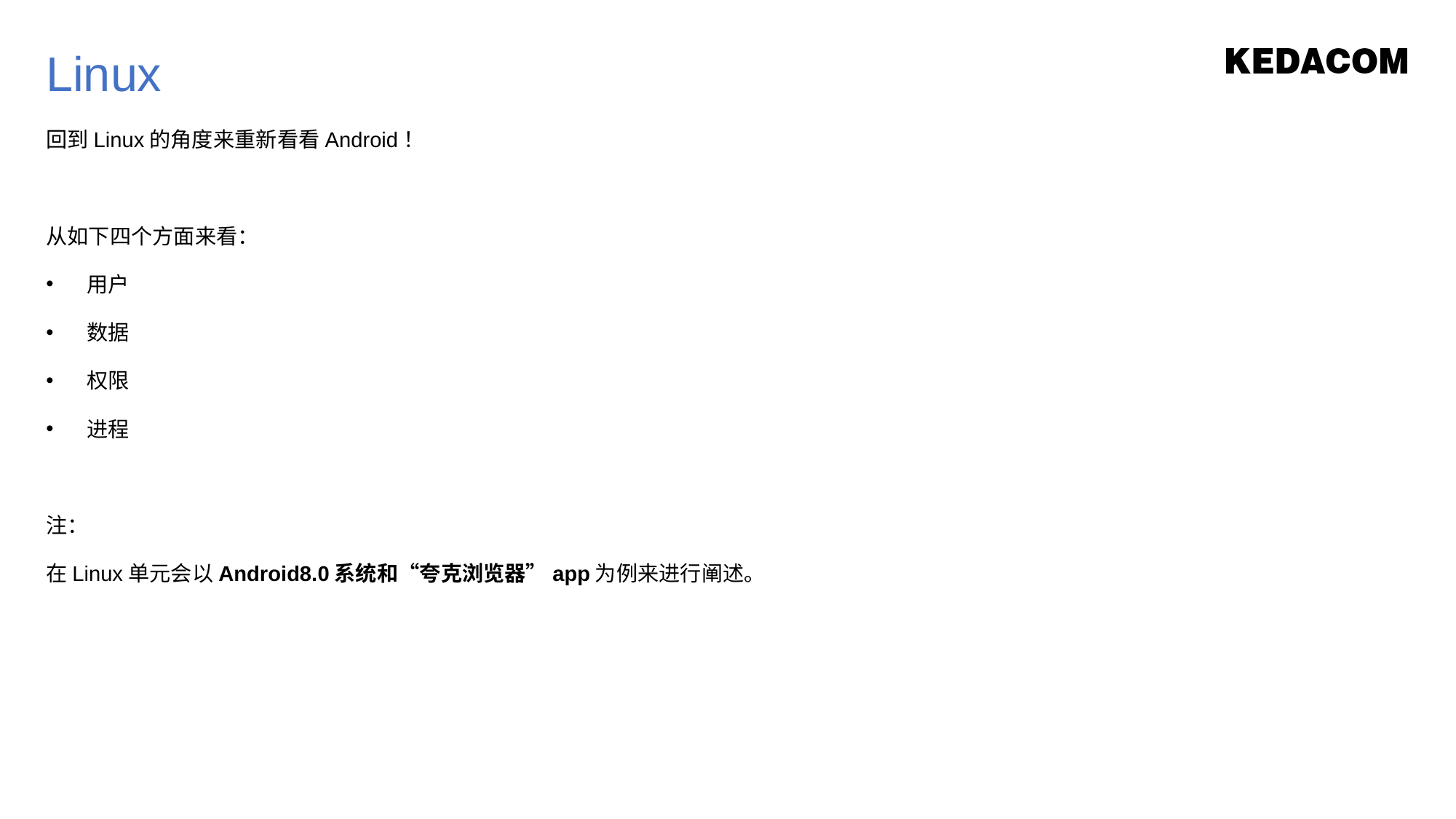

Linux
回到Linux的角度来重新看看Android！

从如下四个方面来看：
用户
数据
权限
进程

注：
在Linux单元会以Android8.0系统和“夸克浏览器”app为例来进行阐述。